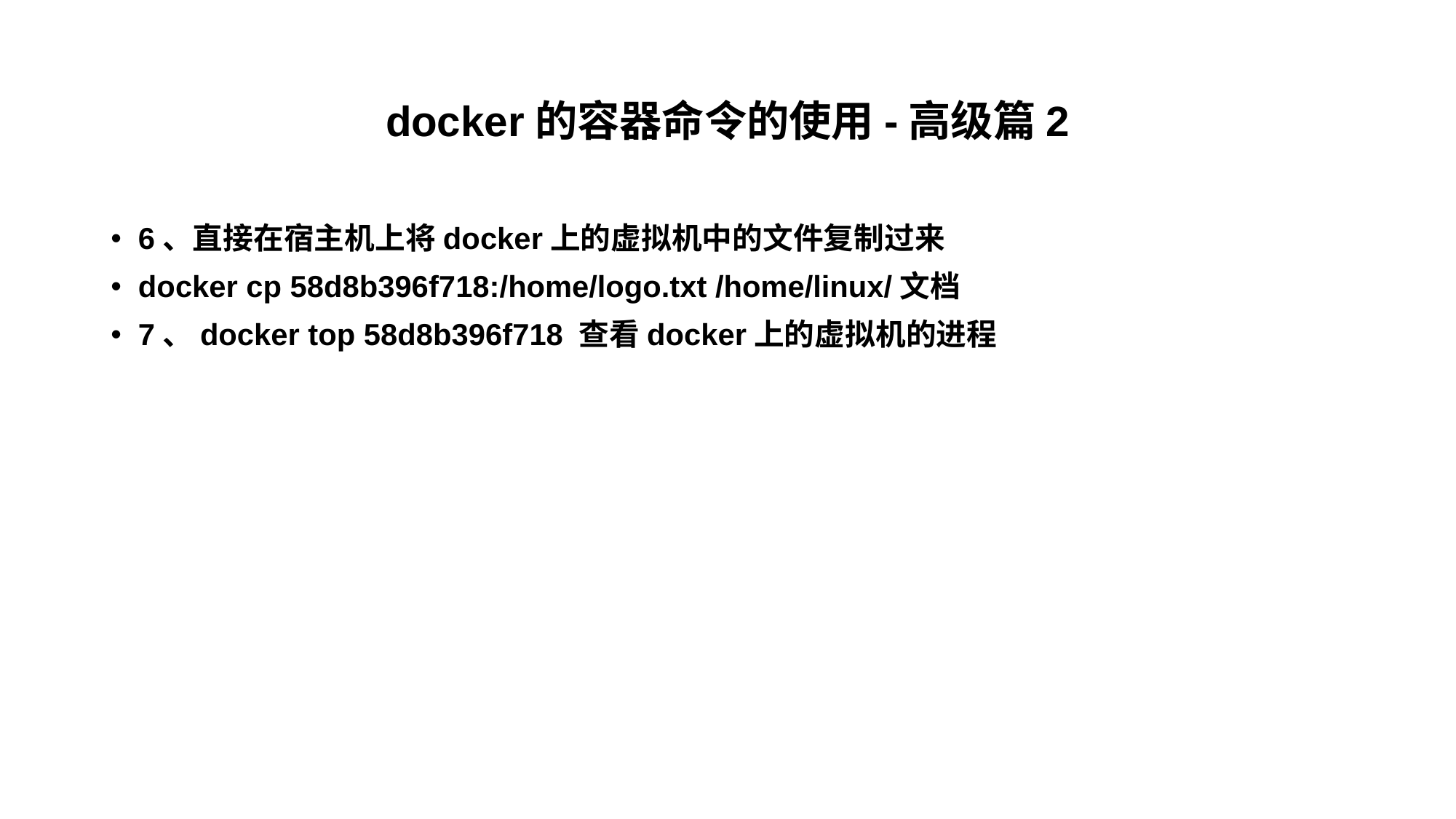

# docker的容器命令的使用-高级篇2
6、直接在宿主机上将docker上的虚拟机中的文件复制过来
docker cp 58d8b396f718:/home/logo.txt /home/linux/文档
7、docker top 58d8b396f718 查看docker上的虚拟机的进程